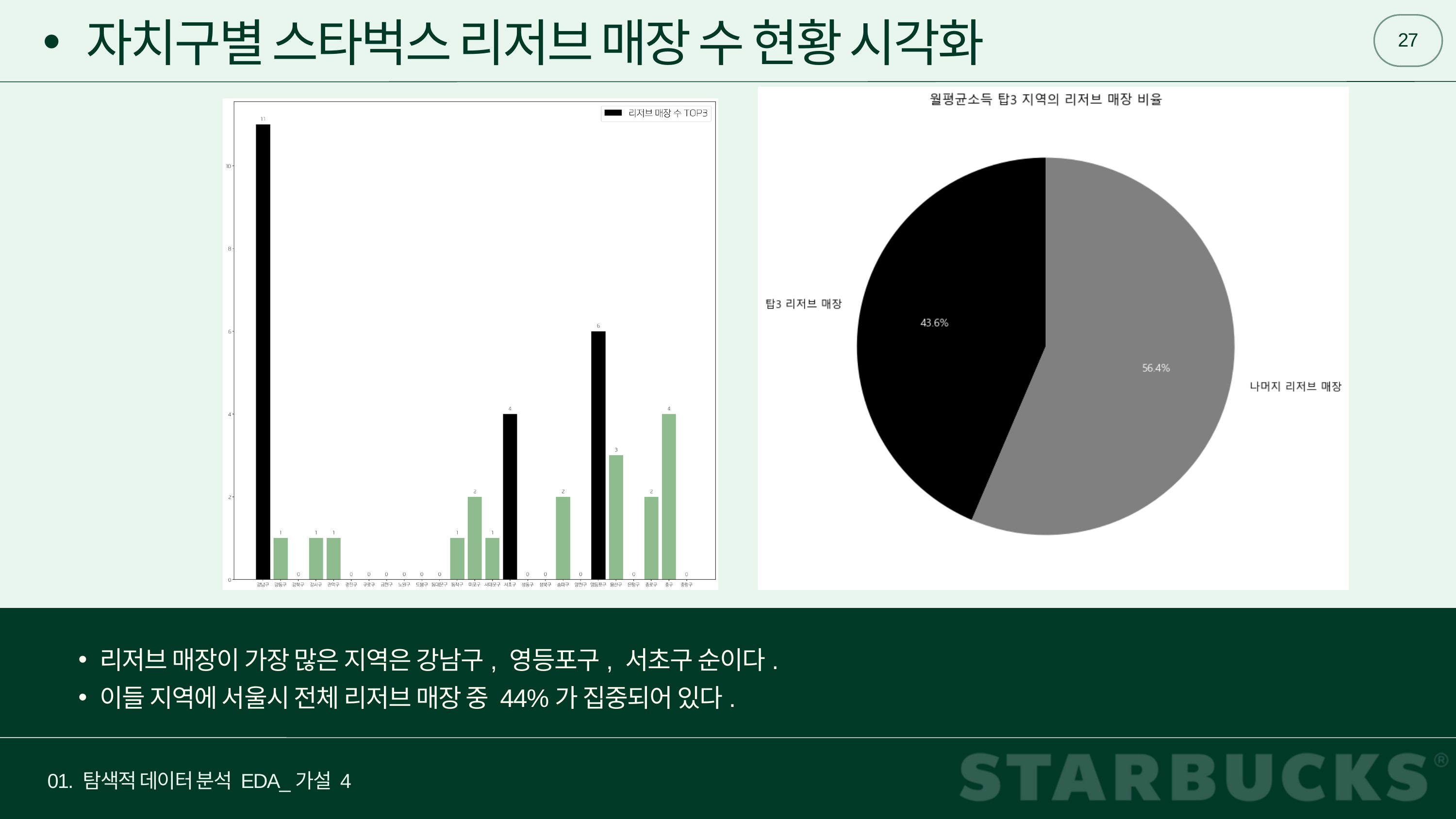

27
자치구별 스타벅스 리저브 매장 수 현황 시각화

리저브 매장이 가장 많은 지역은 강남구, 영등포구, 서초구 순이다.
이들 지역에 서울시 전체 리저브 매장 중 44%가 집중되어 있다.

01. 탐색적 데이터 분석 EDA_가설 4